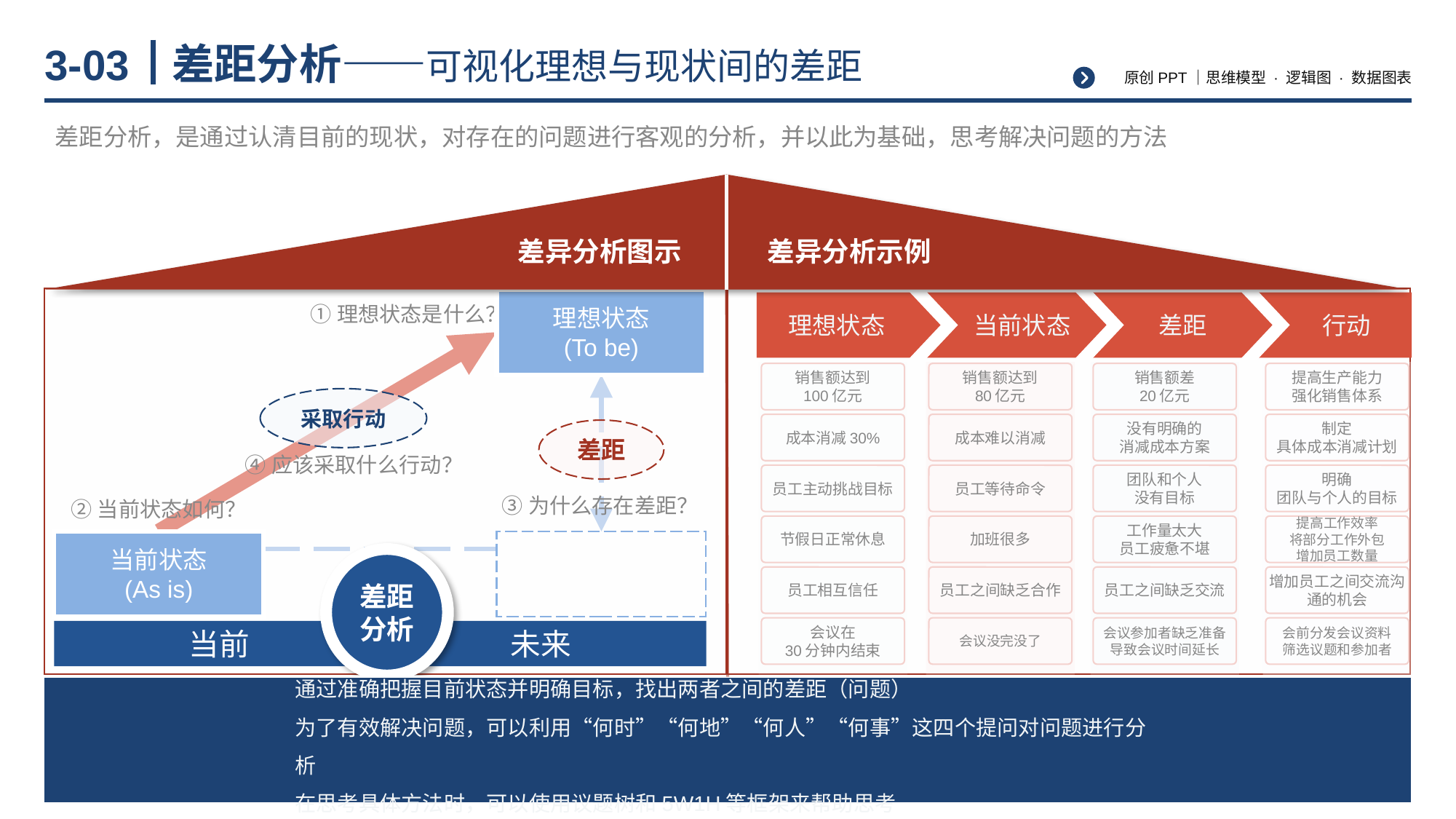

# 差距分析——可视化理想与现状间的差距
3-03
差距分析，是通过认清目前的现状，对存在的问题进行客观的分析，并以此为基础，思考解决问题的方法

差异分析图示
差异分析示例

理想状态
(To be)

①理想状态是什么？
理想状态
当前状态
差距
行动

销售额达到
100亿元
销售额达到
80亿元
销售额差
20亿元
提高生产能力
强化销售体系
采取行动
成本消减30%
成本难以消减
没有明确的
消减成本方案
制定
具体成本消减计划
差距
④应该采取什么行动？
员工主动挑战目标
员工等待命令
团队和个人
没有目标
明确
团队与个人的目标
③为什么存在差距？
②当前状态如何？
节假日正常休息
加班很多
工作量太大
员工疲惫不堪
提高工作效率
将部分工作外包
增加员工数量
当前状态
(As is)

差距
分析
员工相互信任
员工之间缺乏合作
员工之间缺乏交流
增加员工之间交流沟通的机会
会议在
30分钟内结束
会议没完没了
会议参加者缺乏准备
导致会议时间延长
会前分发会议资料
筛选议题和参加者
当前
未来

通过准确把握目前状态并明确目标，找出两者之间的差距（问题）
为了有效解决问题，可以利用“何时”“何地”“何人”“何事”这四个提问对问题进行分析
在思考具体方法时，可以使用议题树和5W1H等框架来帮助思考